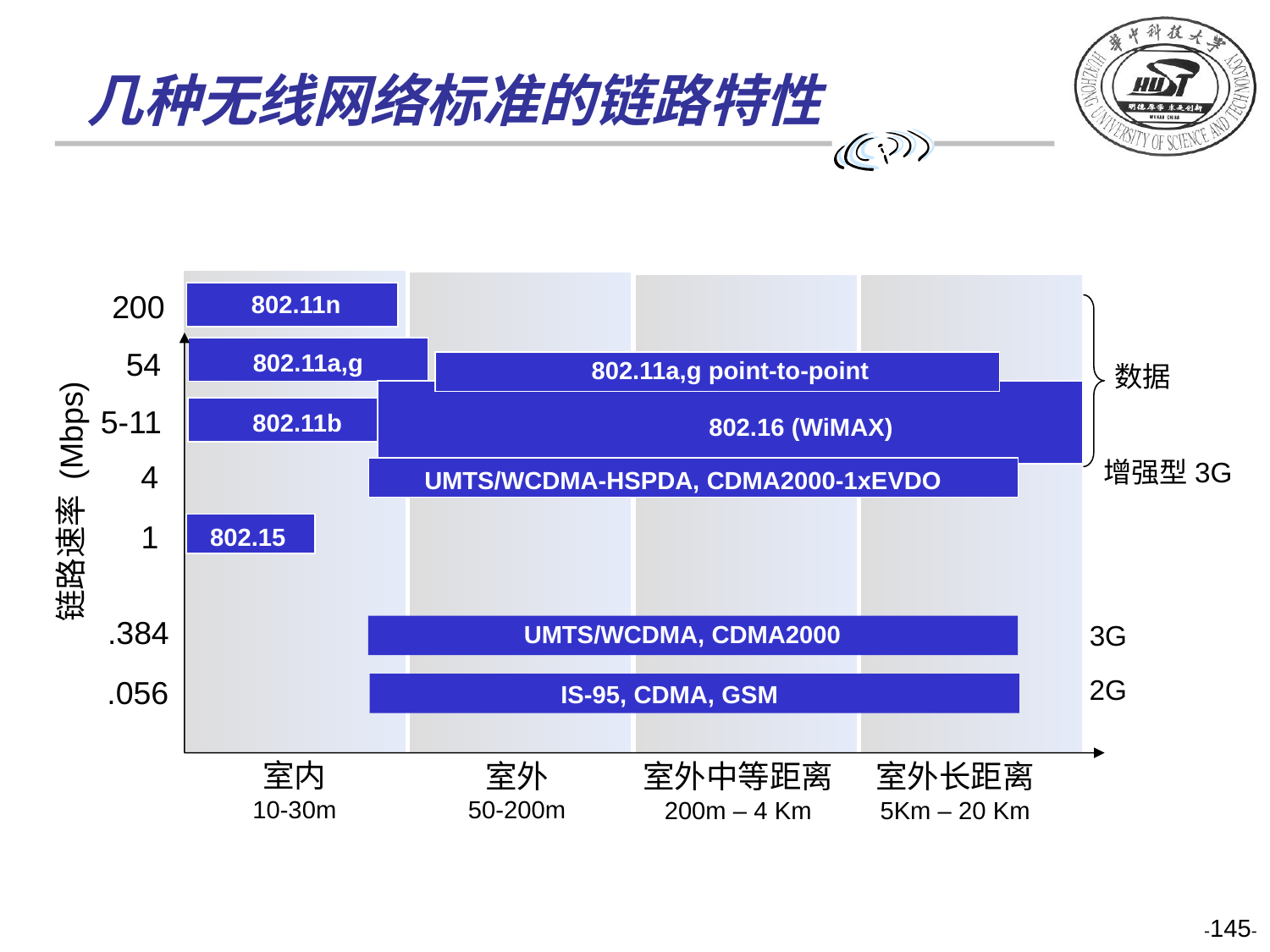

几种无线网络标准的链路特性

200

802.11n

54
802.11a,g
802.11a,g point-to-point

数据

5-11

802.11b
802.16 (WiMAX)
增强型3G
4

UMTS/WCDMA-HSPDA, CDMA2000-1xEVDO
链路速率 (Mbps)
1

802.15
.384
3G
UMTS/WCDMA, CDMA2000

2G
.056
IS-95, CDMA, GSM

室内
10-30m
室外
50-200m
室外中等距离
200m – 4 Km
室外长距离
5Km – 20 Km

-145-